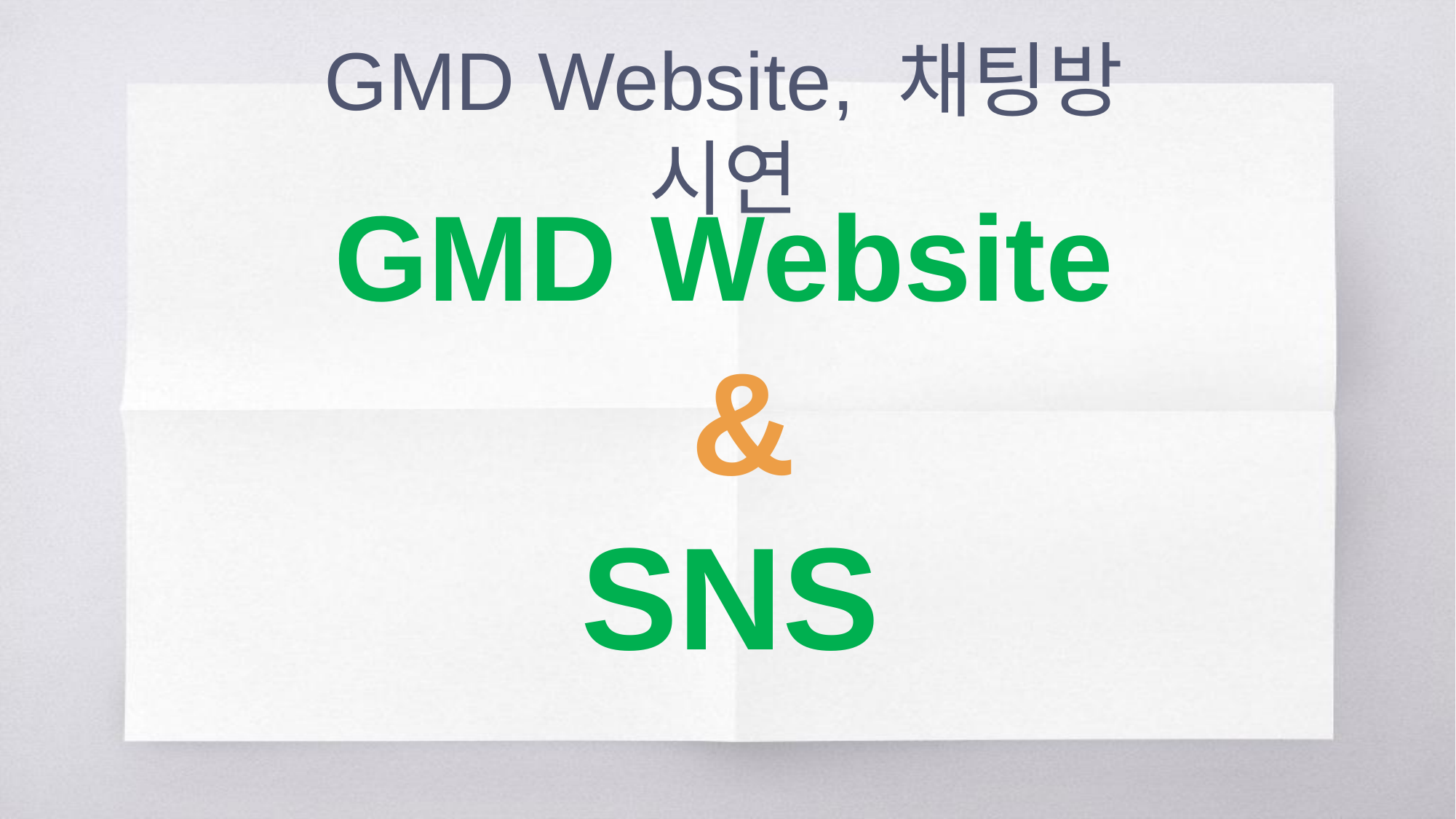

GMD Website, 채팅방 시연
GMD Website
&
SNS